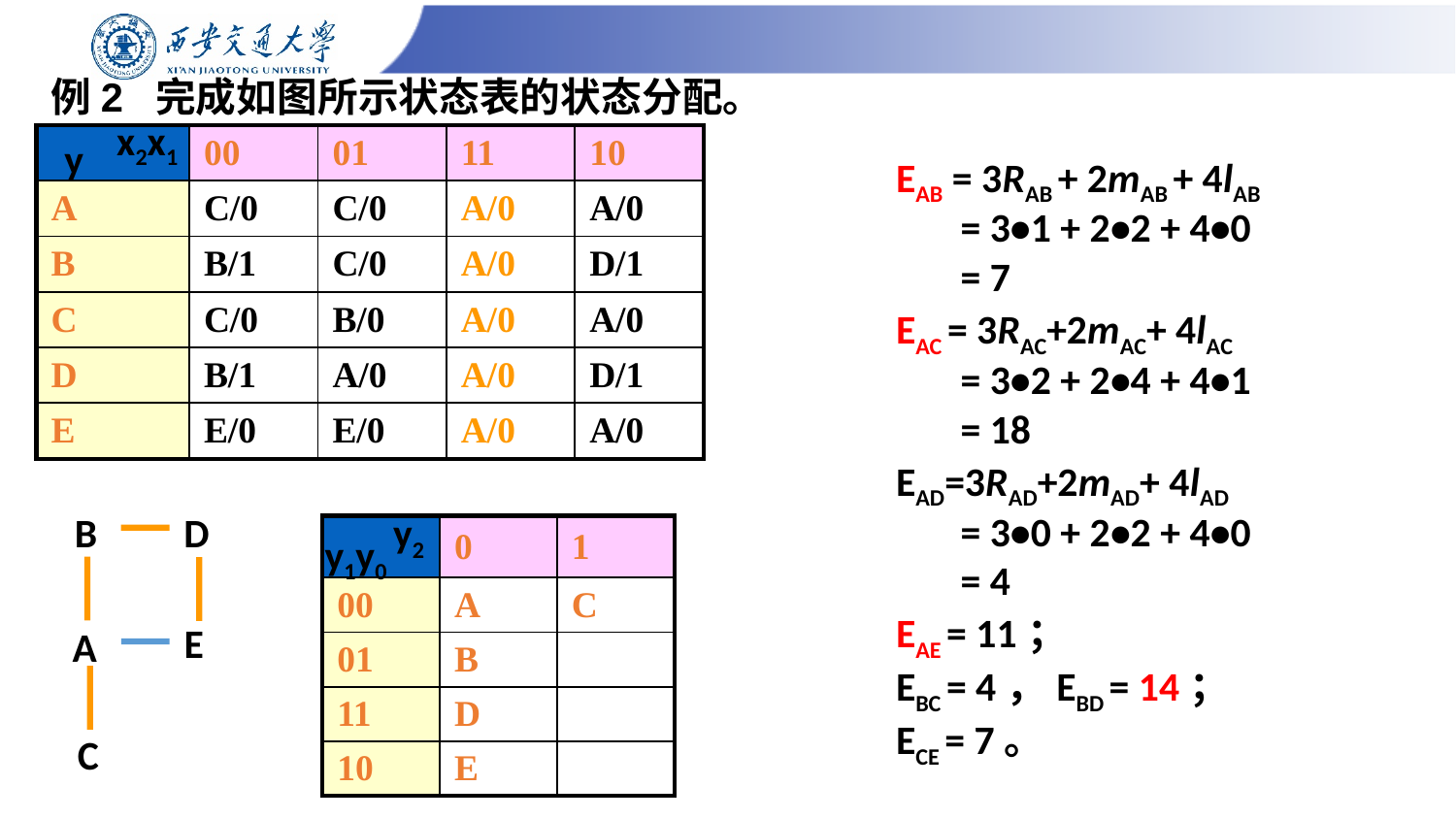

# 例2  完成如图所示状态表的状态分配。
x2x1
y
|  | 00 | 01 | 11 | 10 |
| --- | --- | --- | --- | --- |
| A | C/0 | C/0 | A/0 | A/0 |
| B | B/1 | C/0 | A/0 | D/1 |
| C | C/0 | B/0 | A/0 | A/0 |
| D | B/1 | A/0 | A/0 | D/1 |
| E | E/0 | E/0 | A/0 | A/0 |
EAB = 3RAB + 2mAB + 4lAB
       = 3•1 + 2•2 + 4•0
       = 7
EAC = 3RAC+2mAC+ 4lAC
       = 3•2 + 2•4 + 4•1
       = 18
EAD=3RAD+2mAD+ 4lAD
       = 3•0 + 2•2 + 4•0
       = 4
EAE = 11；
EBC = 4，EBD = 14；
ECE = 7。
B
D

y2
y1y0
|  | 0 | 1 |
| --- | --- | --- |
| 00 | A | C |
| 01 | B |  |
| 11 | D |  |
| 10 | E |  |

E

A

C